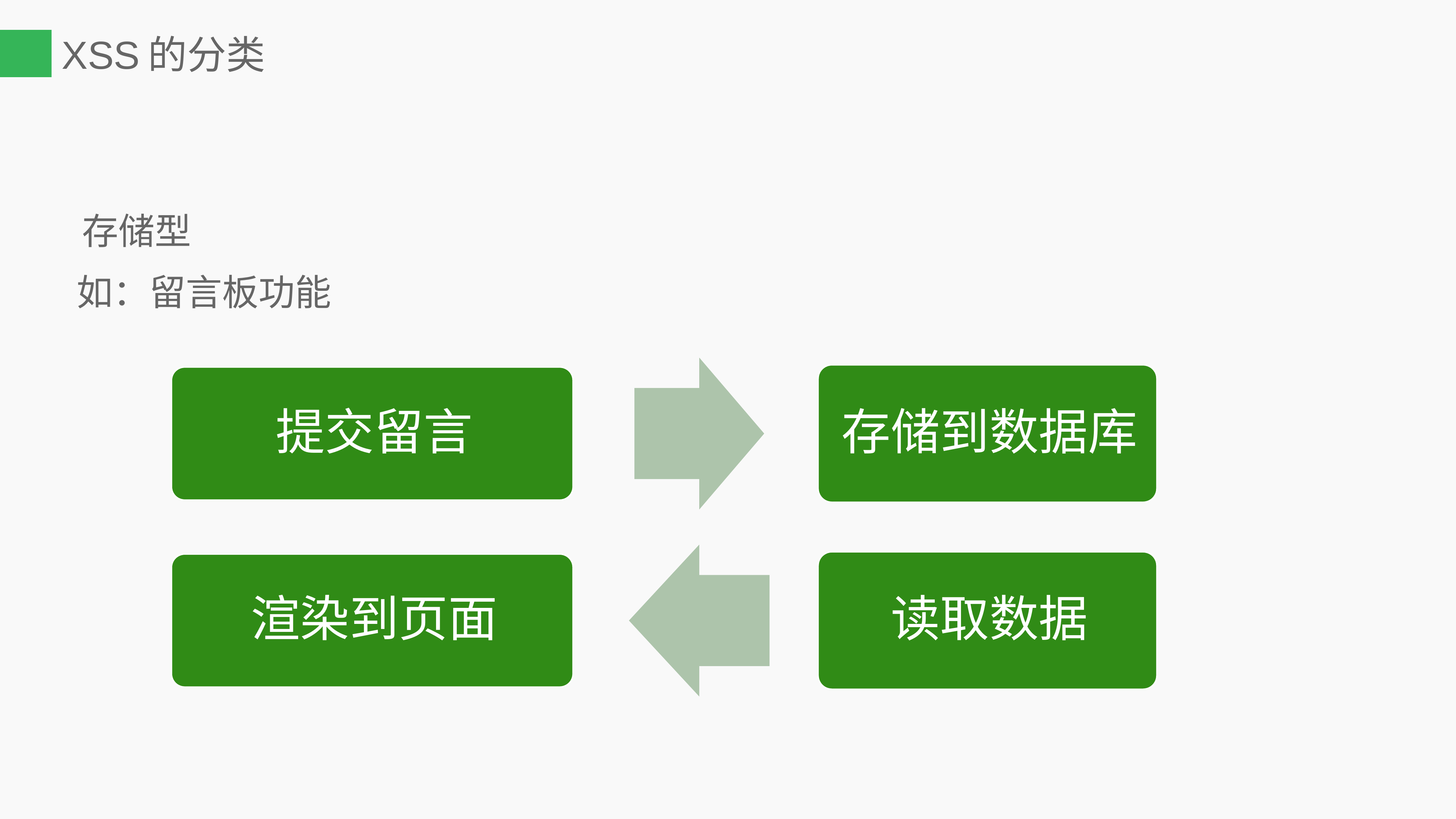

# XSS的分类
 存储型
如：留言板功能

提交留言

存储到数据库
渲染到页面

读取数据